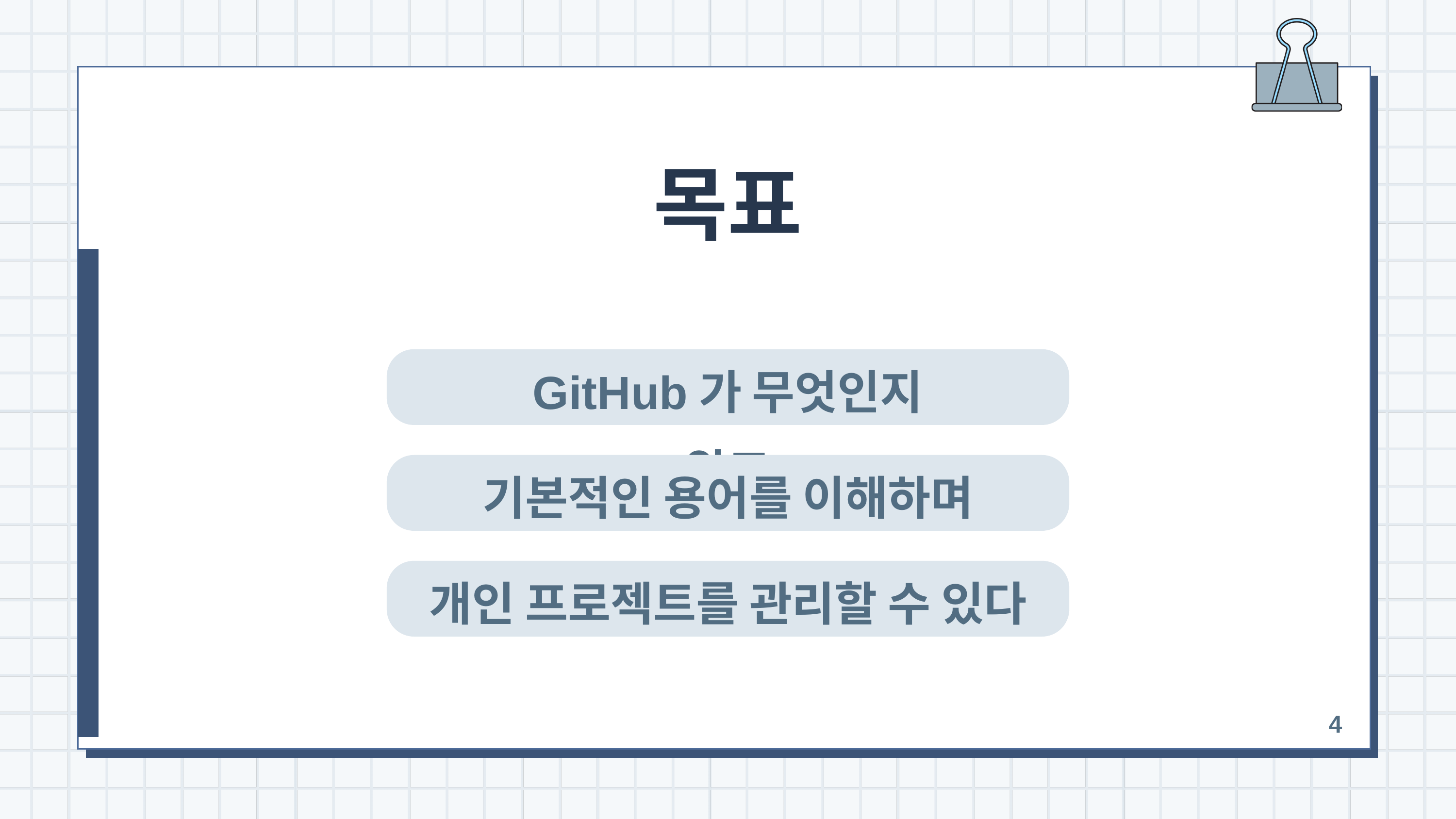

목표

GitHub가 무엇인지 알고

기본적인 용어를 이해하며

개인 프로젝트를 관리할 수 있다

4